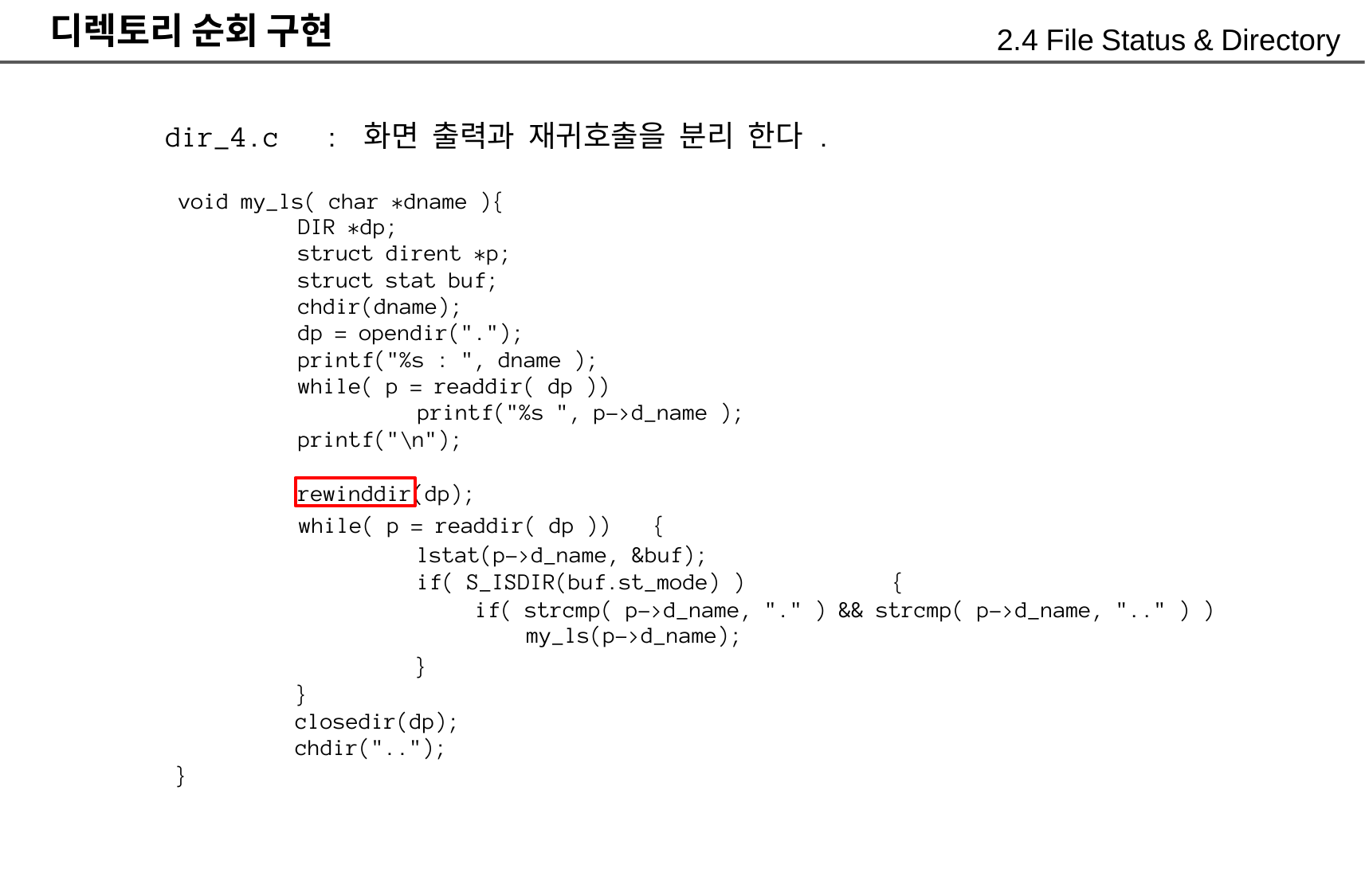

디렉토리 순회 구현
2.4 File Status & Directory

:  화면  출력과  재귀호출을  분리  한다 .
dir_4.c

void  my_ls(  char  *dname  ){
	DIR  *dp;
	struct  dirent  *p;
	struct  stat  buf;
	chdir(dname);
	dp  =  opendir(".");
	printf("%s  :  ",  dname  );
	while(  p  =  readdir(  dp  ))
		printf("%s  ",  p->d_name  );
	printf("\n");

	rewinddir(dp);

while(  p  =  readdir(  dp  ))
{
lstat(p->d_name,  &buf);
if(  S_ISDIR(buf.st_mode)  )
{
if(  strcmp(  p->d_name,  "."  )  &&  strcmp(  p->d_name,  ".."  )  )
	my_ls(p->d_name);
	}
}
closedir(dp);
chdir("..");
}